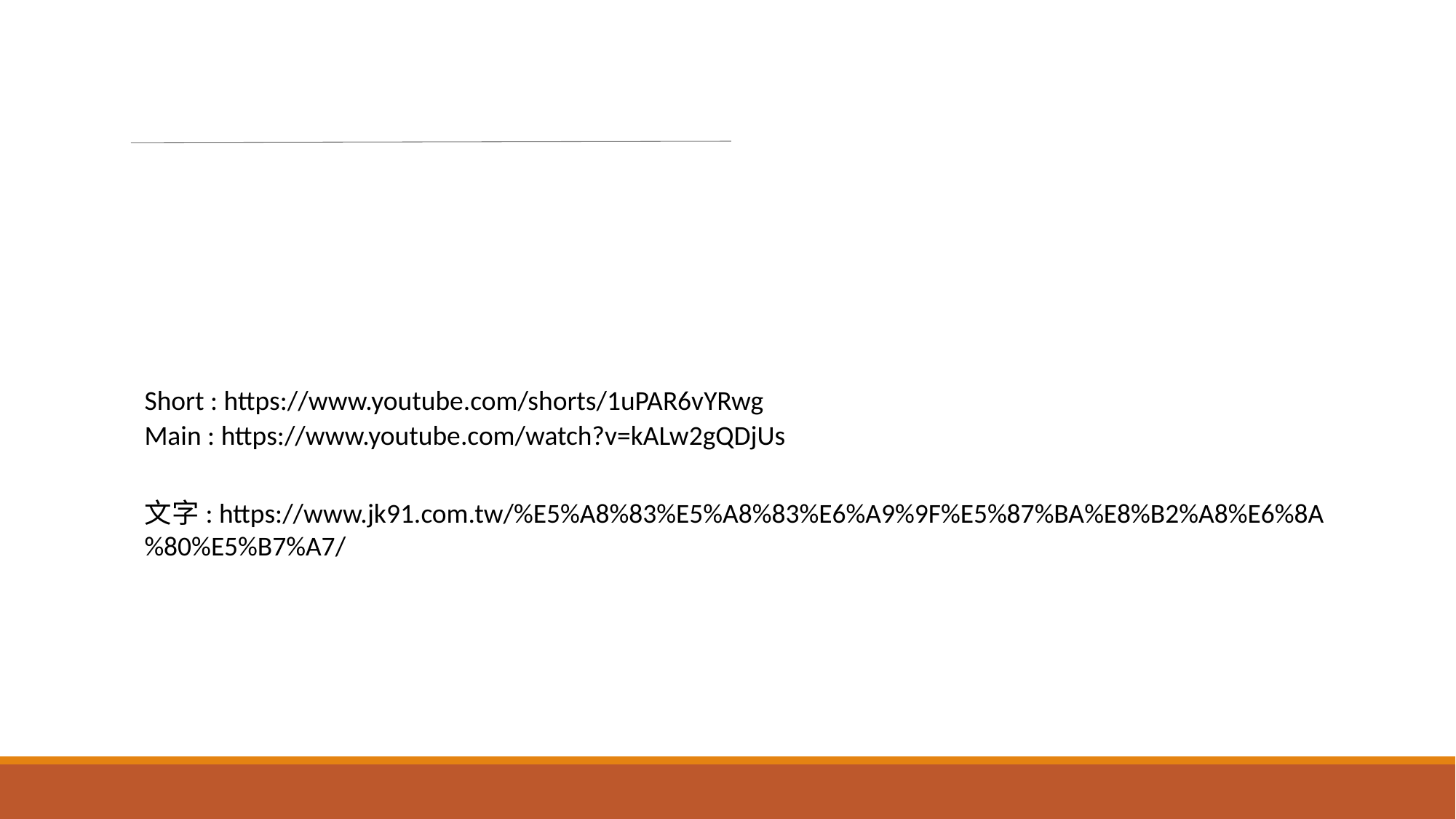

Short : https://www.youtube.com/shorts/1uPAR6vYRwg
Main : https://www.youtube.com/watch?v=kALw2gQDjUs
文字: https://www.jk91.com.tw/%E5%A8%83%E5%A8%83%E6%A9%9F%E5%87%BA%E8%B2%A8%E6%8A%80%E5%B7%A7/